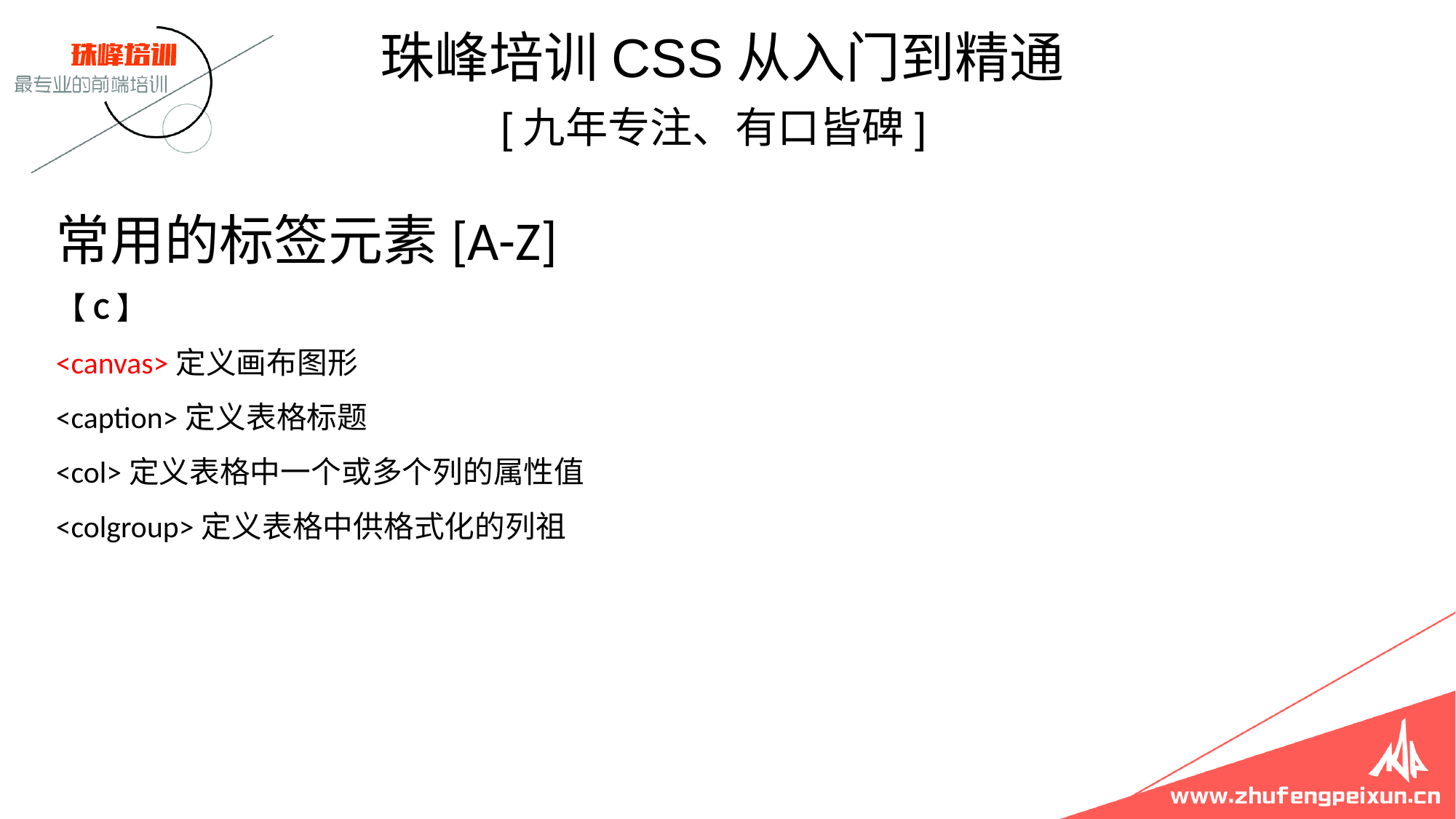

珠峰培训CSS从入门到精通
        [九年专注、有口皆碑]
# 常用的标签元素[A-Z] 【C】 <canvas>定义画布图形 <caption>定义表格标题 <col>定义表格中一个或多个列的属性值 <colgroup>定义表格中供格式化的列祖